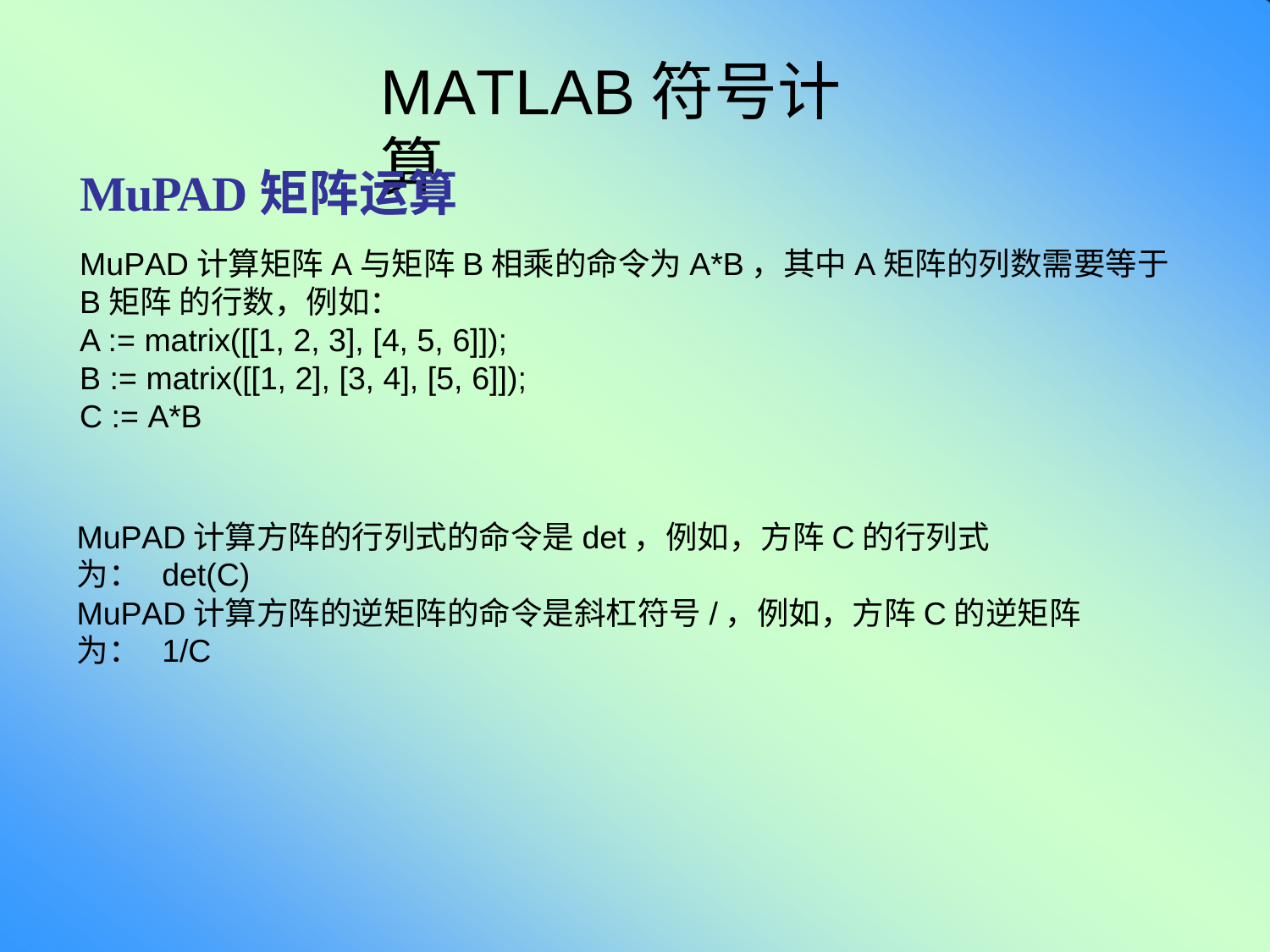

# MATLAB符号计算
MuPAD矩阵运算
MuPAD计算矩阵A与矩阵B相乘的命令为A*B，其中A矩阵的列数需要等于B矩阵 的行数，例如：
A := matrix([[1, 2, 3], [4, 5, 6]]);
B := matrix([[1, 2], [3, 4], [5, 6]]);
C := A*B

MuPAD计算方阵的行列式的命令是det，例如，方阵C的行列式为：  det(C)
MuPAD计算方阵的逆矩阵的命令是斜杠符号/，例如，方阵C的逆矩阵为：  1/C